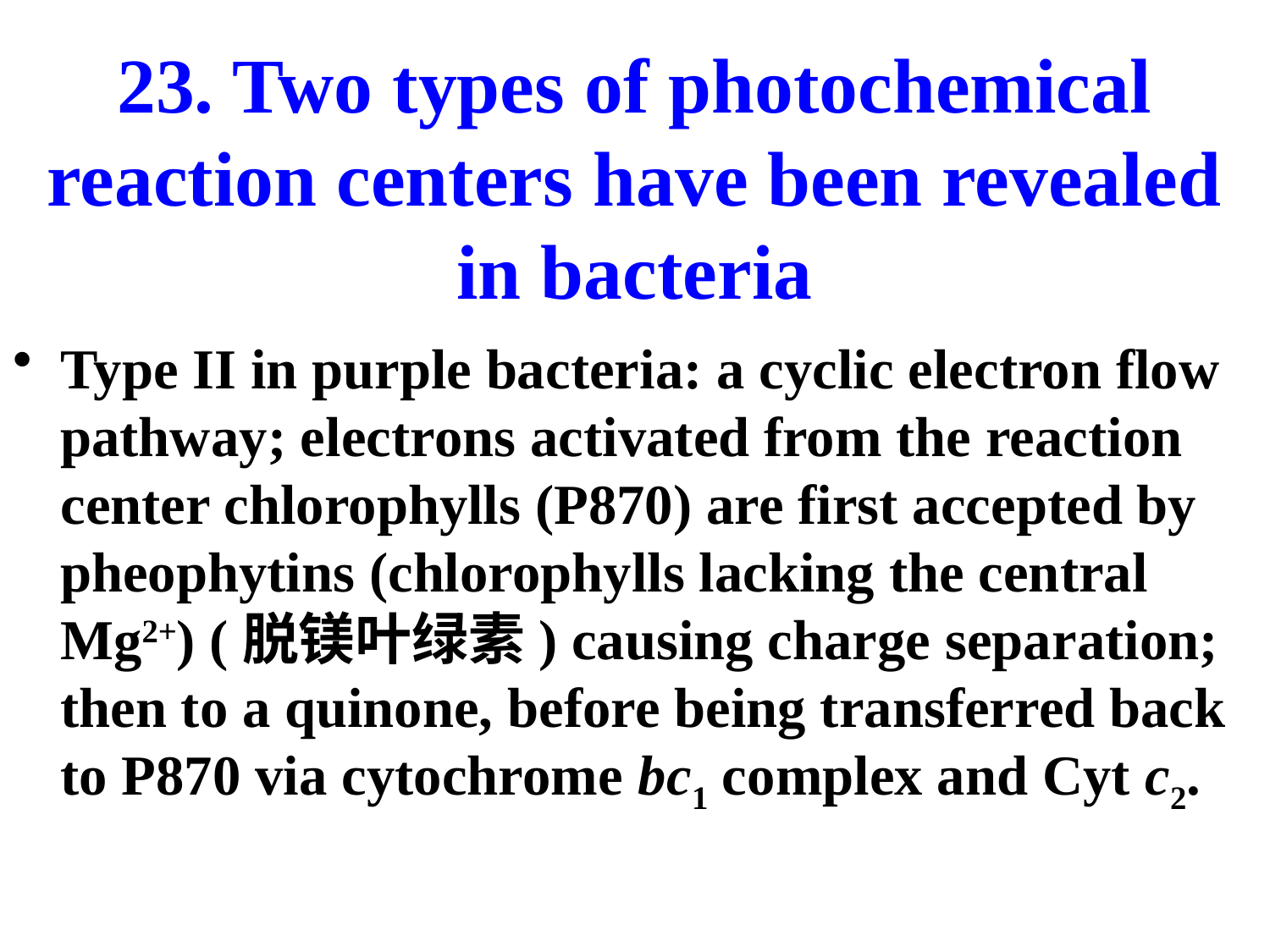

# 23. Two types of photochemical reaction centers have been revealed in bacteria
Type II in purple bacteria: a cyclic electron flow pathway; electrons activated from the reaction center chlorophylls (P870) are first accepted by pheophytins (chlorophylls lacking the central Mg2+) (脱镁叶绿素) causing charge separation; then to a quinone, before being transferred back to P870 via cytochrome bc1 complex and Cyt c2.